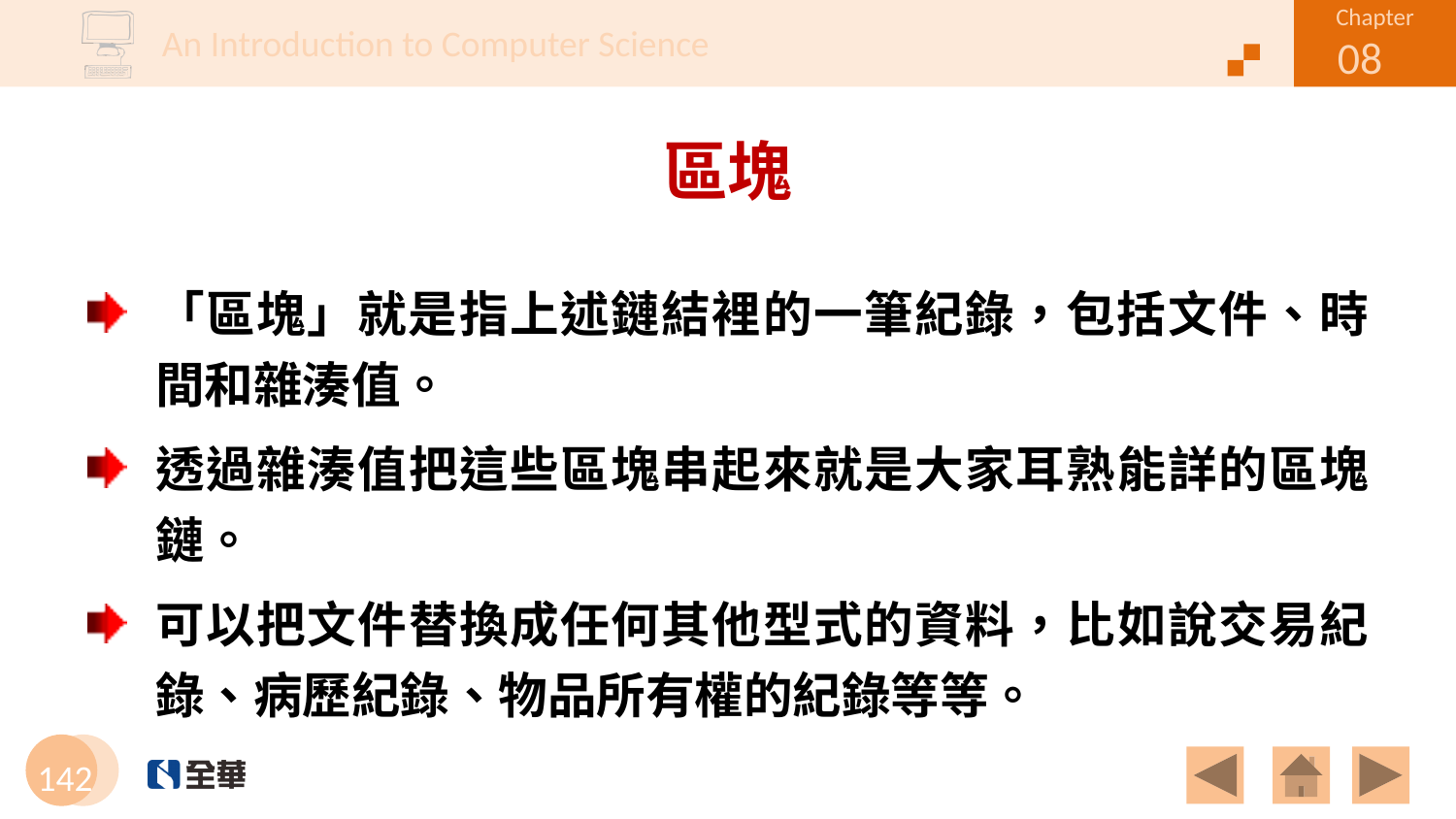

# 區塊
「區塊」就是指上述鏈結裡的一筆紀錄，包括文件、時間和雜湊值。
透過雜湊值把這些區塊串起來就是大家耳熟能詳的區塊鏈。
可以把文件替換成任何其他型式的資料，比如說交易紀錄、病歷紀錄、物品所有權的紀錄等等。